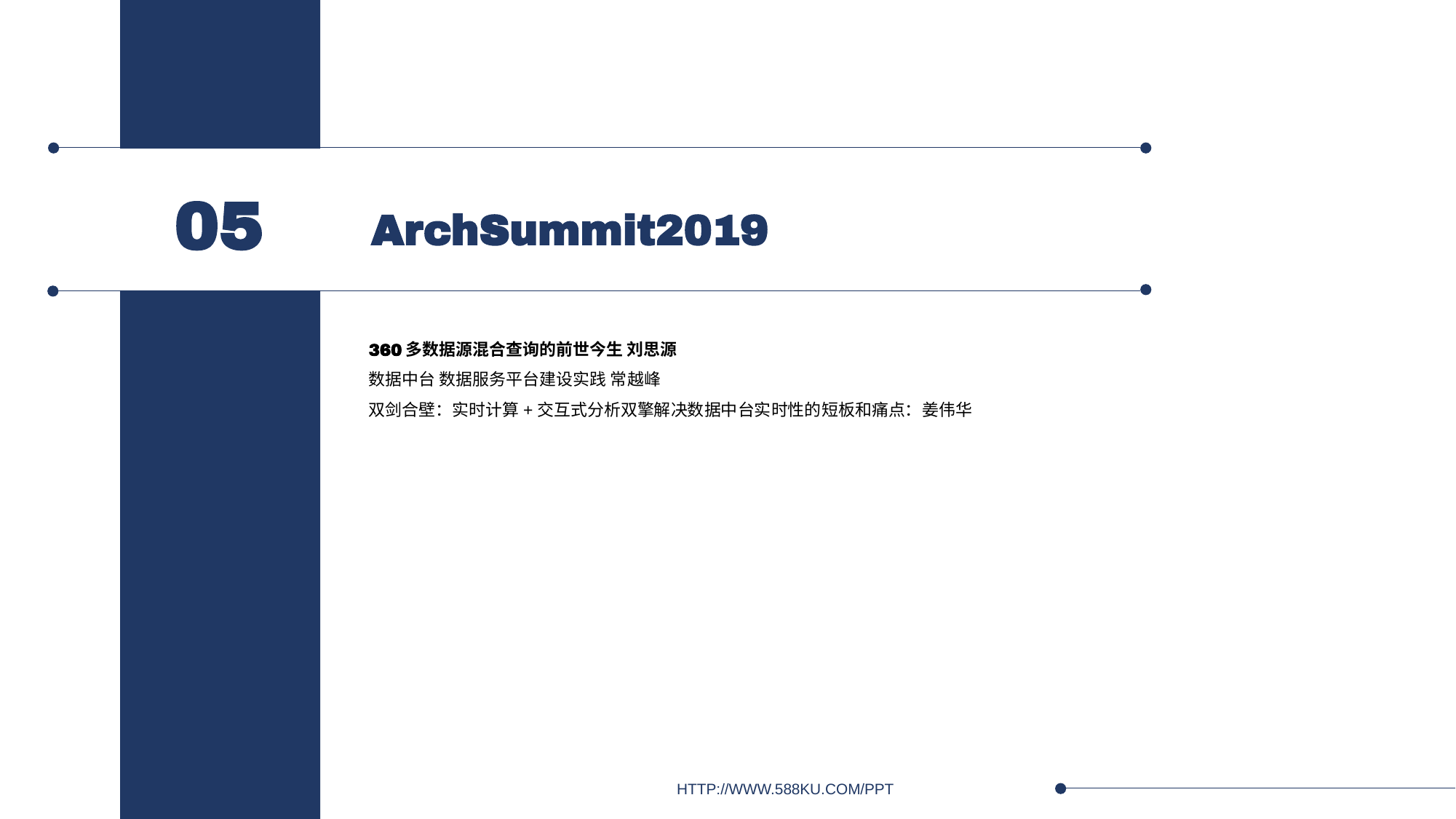

ArchSummit2019
05

360多数据源混合查询的前世今生 刘思源
数据中台 数据服务平台建设实践 常越峰
双剑合壁：实时计算+交互式分析双擎解决数据中台实时性的短板和痛点：姜伟华

HTTP://WWW.588KU.COM/PPT